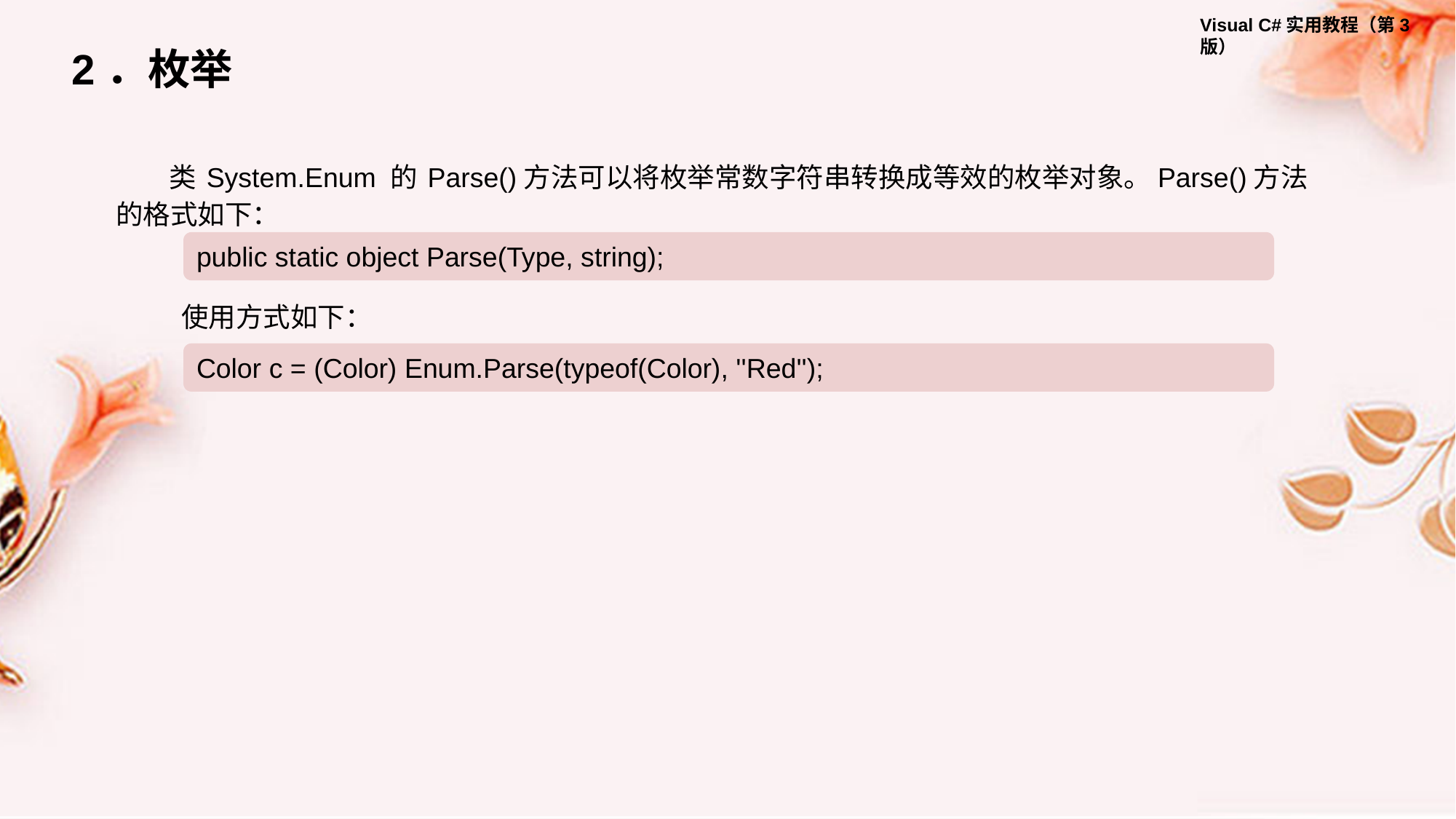

2．枚举
类 System.Enum 的 Parse()方法可以将枚举常数字符串转换成等效的枚举对象。Parse()方法的格式如下：
public static object Parse(Type, string);
使用方式如下：
Color c = (Color) Enum.Parse(typeof(Color), ''Red'');